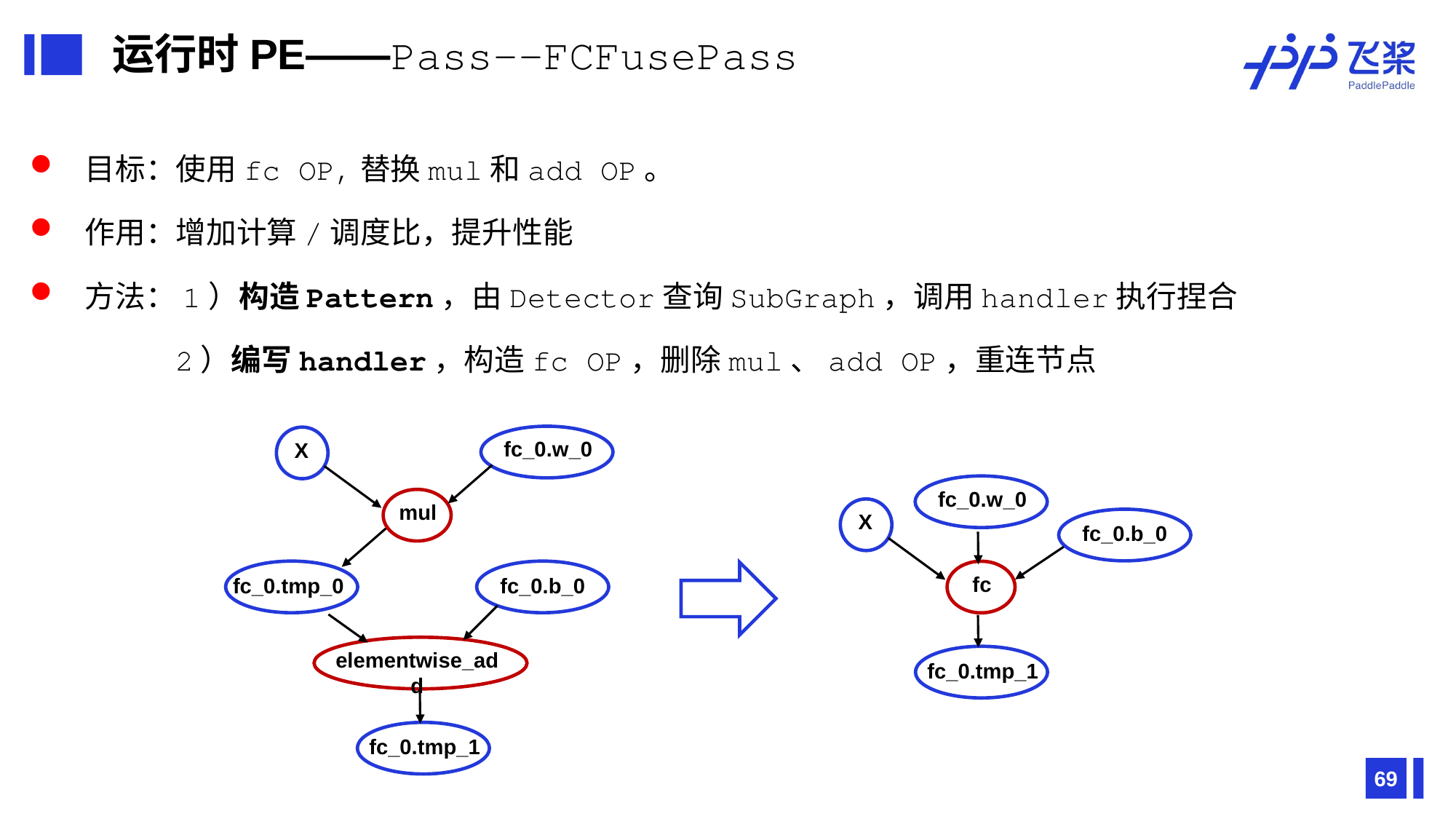

运行时PE——Pass——FCFusePass
 目标：使用fc OP,替换mul和add OP。
 作用：增加计算/调度比，提升性能
 方法：1）构造Pattern，由Detector查询SubGraph，调用handler执行捏合
	  2）编写handler，构造fc OP，删除mul、add OP，重连节点

fc_0.w_0

X

mul

fc_0.tmp_0

fc_0.b_0

elementwise_add

fc_0.tmp_1

fc_0.w_0

X

fc_0.b_0

fc

fc_0.tmp_1

69